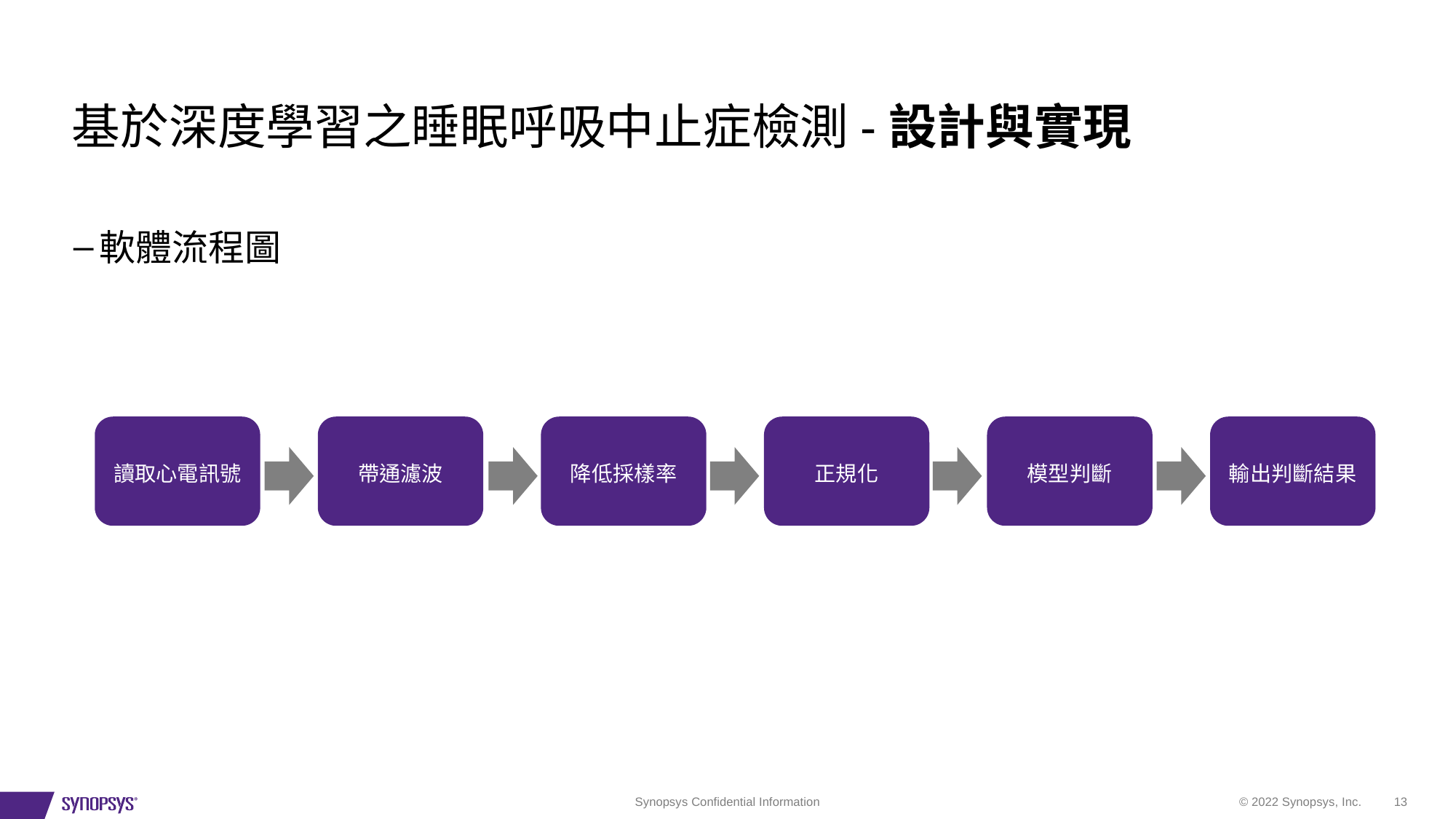

基於深度學習之睡眠呼吸中止症檢測-設計與實現
軟體流程圖

帶通濾波

降低採樣率

正規化

輸出判斷結果

讀取心電訊號

模型判斷